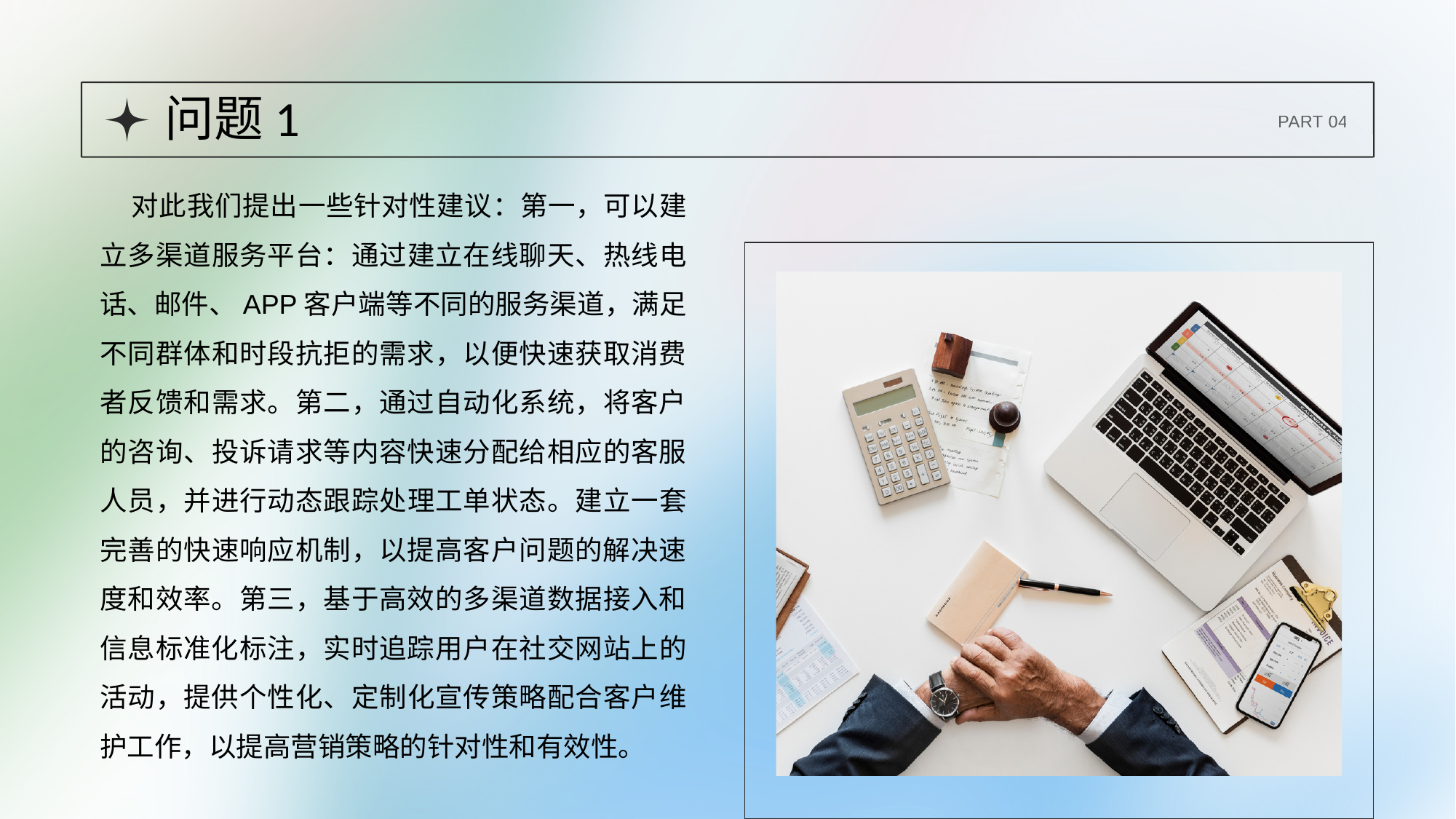

问题1

PART 04
对此我们提出一些针对性建议：第一，可以建立多渠道服务平台：通过建立在线聊天、热线电话、邮件、APP客户端等不同的服务渠道，满足不同群体和时段抗拒的需求，以便快速获取消费者反馈和需求。第二，通过自动化系统，将客户的咨询、投诉请求等内容快速分配给相应的客服人员，并进行动态跟踪处理工单状态。建立一套完善的快速响应机制，以提高客户问题的解决速度和效率。第三，基于高效的多渠道数据接入和信息标准化标注，实时追踪用户在社交网站上的活动，提供个性化、定制化宣传策略配合客户维护工作，以提高营销策略的针对性和有效性。